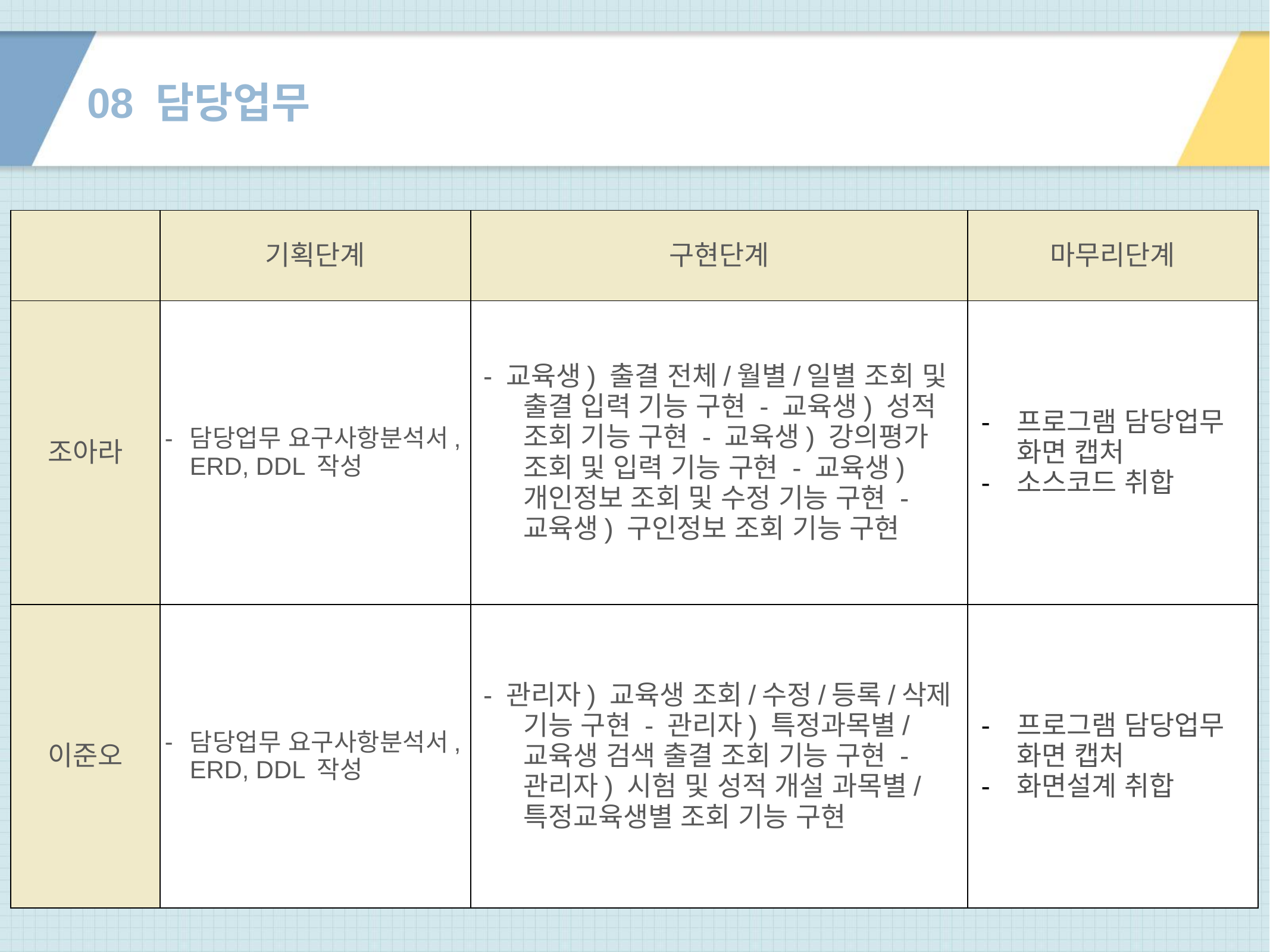

# 08 담당업무
|  | 기획단계 | 구현단계 | 마무리단계 |
| --- | --- | --- | --- |
| 조아라 | 담당업무 요구사항분석서, ERD, DDL 작성 | - 교육생) 출결 전체/월별/일별 조회 및 출결 입력 기능 구현  - 교육생) 성적 조회 기능 구현  - 교육생) 강의평가 조회 및 입력 기능 구현  - 교육생) 개인정보 조회 및 수정 기능 구현  - 교육생) 구인정보 조회 기능 구현 | 프로그램 담당업무 화면 캡처 소스코드 취합 |
| 이준오 | 담당업무 요구사항분석서, ERD, DDL 작성 | - 관리자) 교육생 조회/수정/등록/삭제 기능 구현  - 관리자) 특정과목별/교육생 검색 출결 조회 기능 구현  - 관리자) 시험 및 성적 개설 과목별/특정교육생별 조회 기능 구현 | 프로그램 담당업무 화면 캡처 화면설계 취합 |